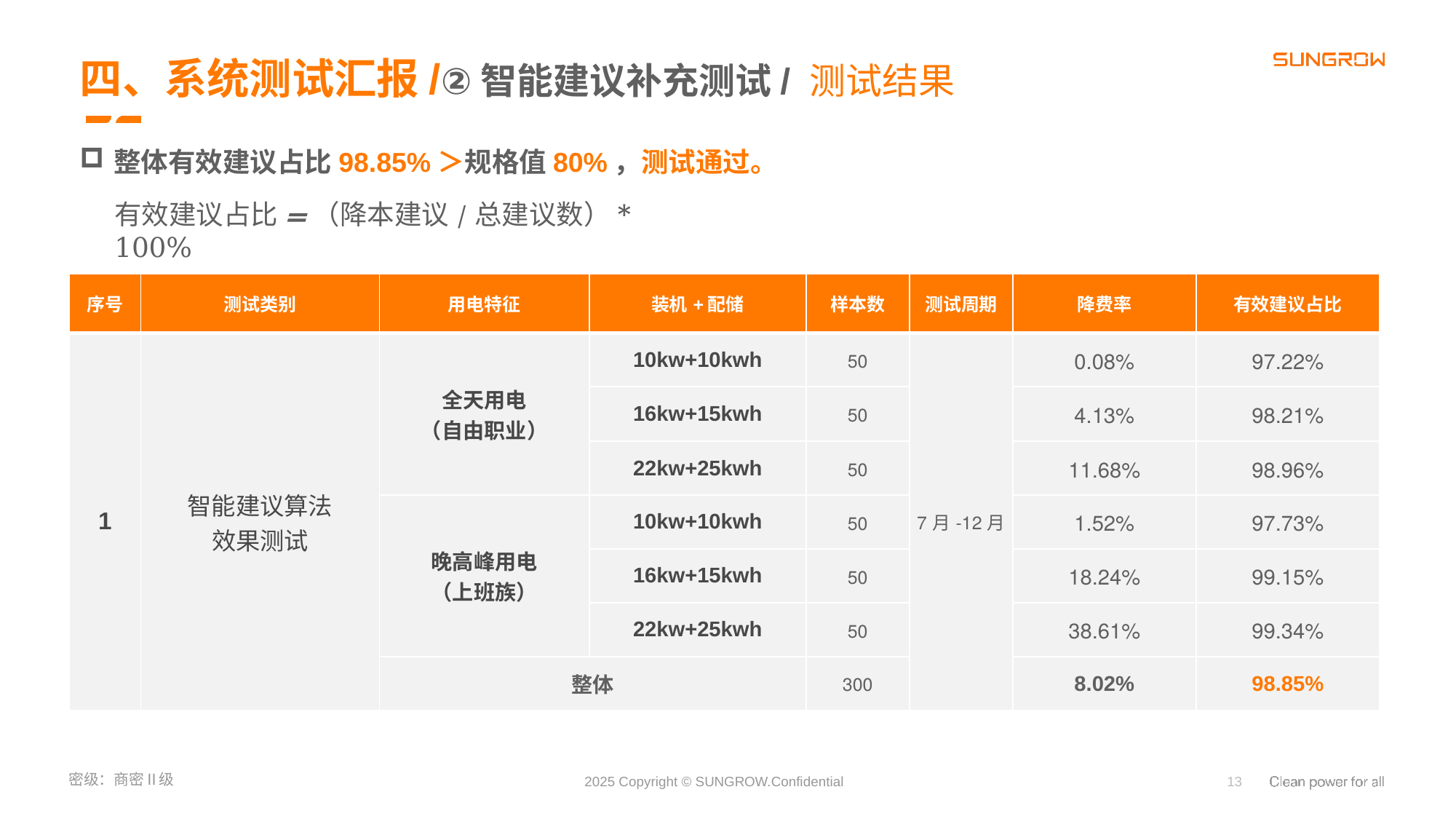

四、系统测试汇报/②智能建议补充测试/ 测试结果

整体有效建议占比98.85%＞规格值80%，测试通过。
有效建议占比=（降本建议/总建议数）* 100%
| 序号 | 测试类别 | 用电特征 | 装机+配储 | 样本数 | 测试周期 | 降费率 | 有效建议占比 |
| --- | --- | --- | --- | --- | --- | --- | --- |
| 1 | 智能建议算法 效果测试 | 全天用电 （自由职业） | 10kw+10kwh | 50 | 7月-12月 | 0.08% | 97.22% |
|  |  |  | 16kw+15kwh | 50 |  | 4.13% | 98.21% |
|  |  |  | 22kw+25kwh | 50 |  | 11.68% | 98.96% |
|  |  | 晚高峰用电 （上班族） | 10kw+10kwh | 50 |  | 1.52% | 97.73% |
|  |  |  | 16kw+15kwh | 50 |  | 18.24% | 99.15% |
|  |  |  | 22kw+25kwh | 50 |  | 38.61% | 99.34% |
|  |  | 整体 |  | 300 |  | 8.02% | 98.85% |
13